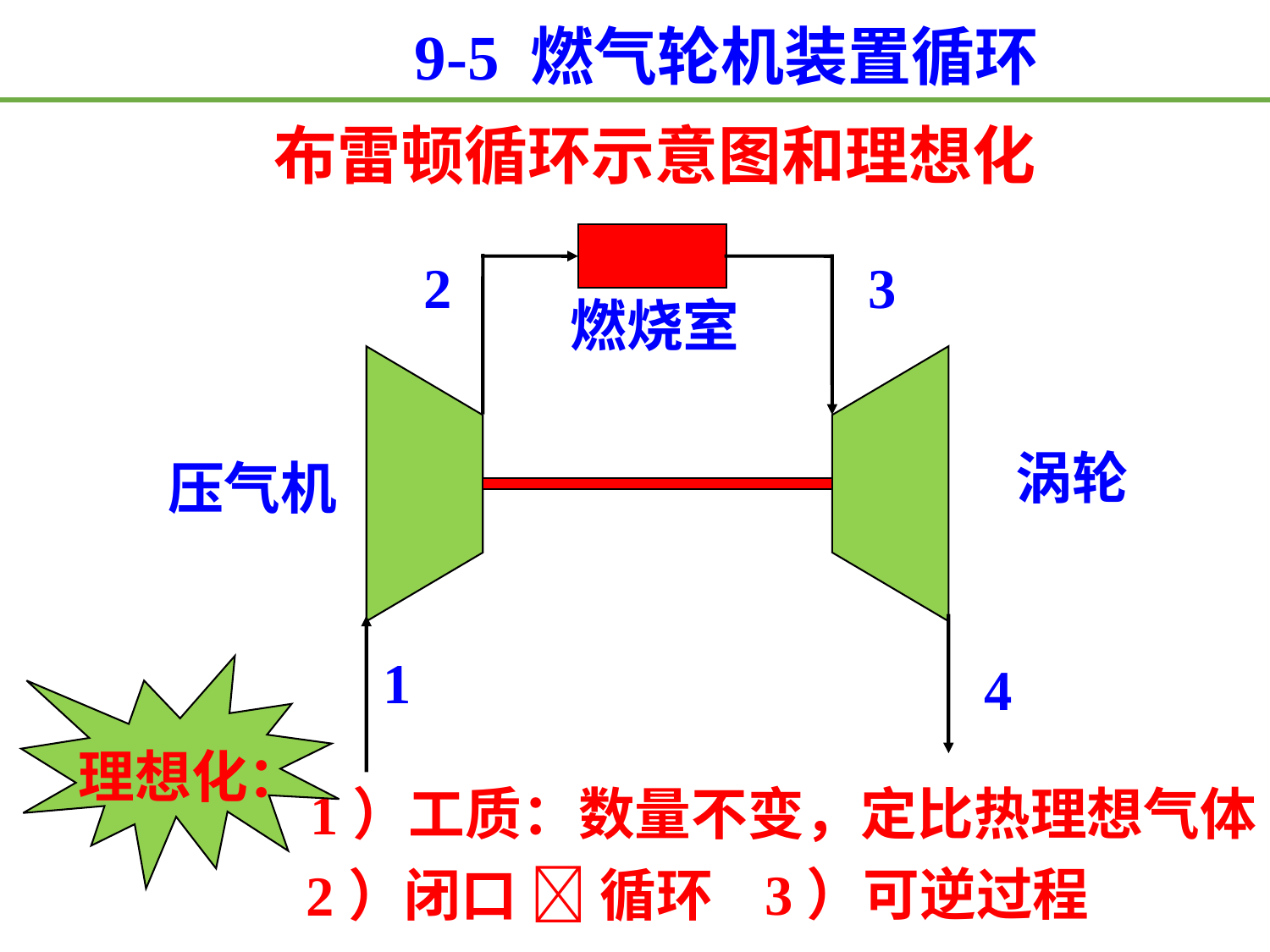

9-5 燃气轮机装置循环
布雷顿循环示意图和理想化

2
3

燃烧室

涡轮
压气机

1
4

理想化：
1）工质：数量不变，定比热理想气体
3）可逆过程
2）闭口 ⇒ 循环